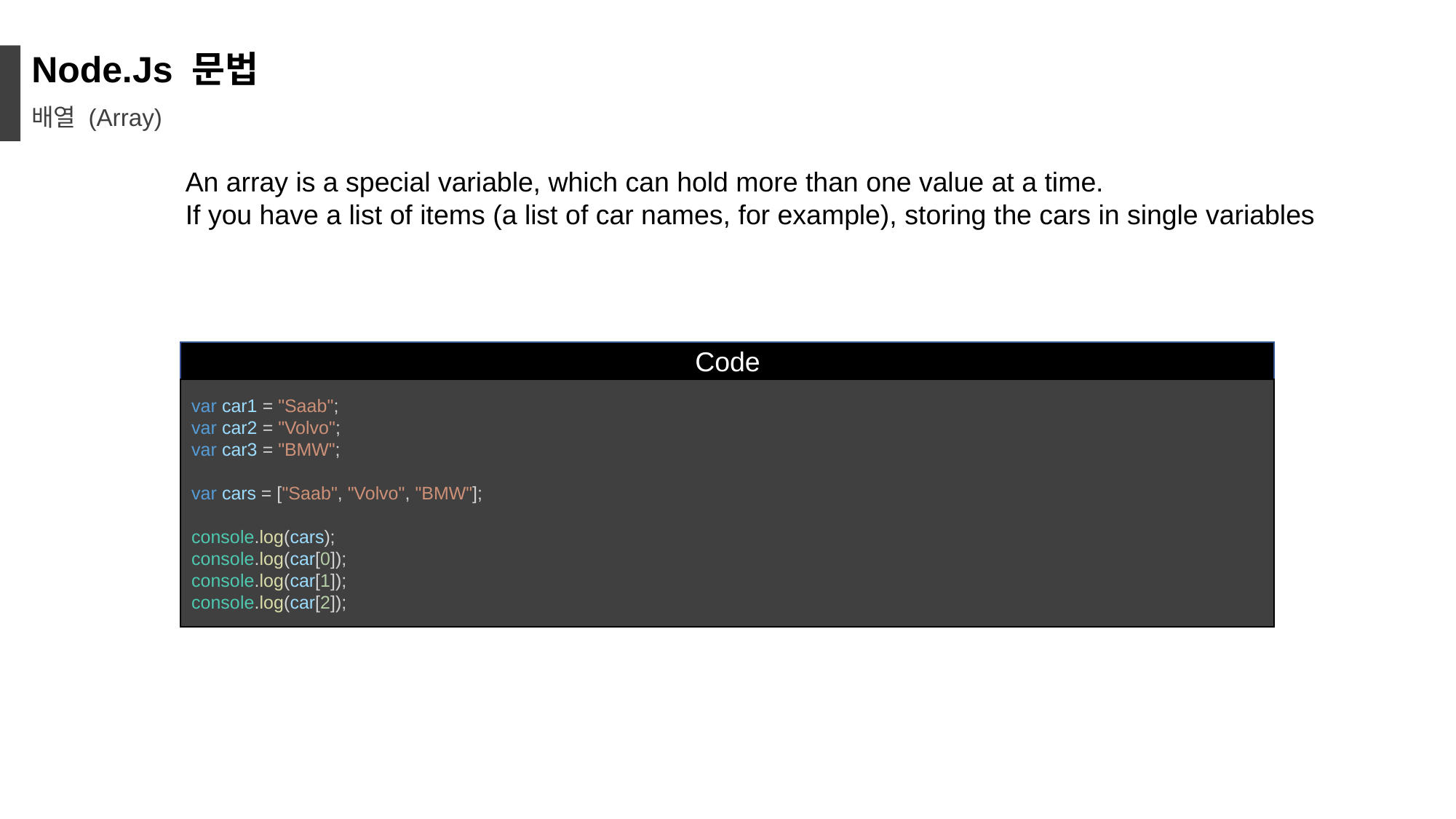

Node.Js 문법
배열 (Array)
An array is a special variable, which can hold more than one value at a time.
If you have a list of items (a list of car names, for example), storing the cars in single variables
Code
var car1 = "Saab";
var car2 = "Volvo";
var car3 = "BMW";

var cars = ["Saab", "Volvo", "BMW"];

console.log(cars);
console.log(car[0]);
console.log(car[1]);
console.log(car[2]);